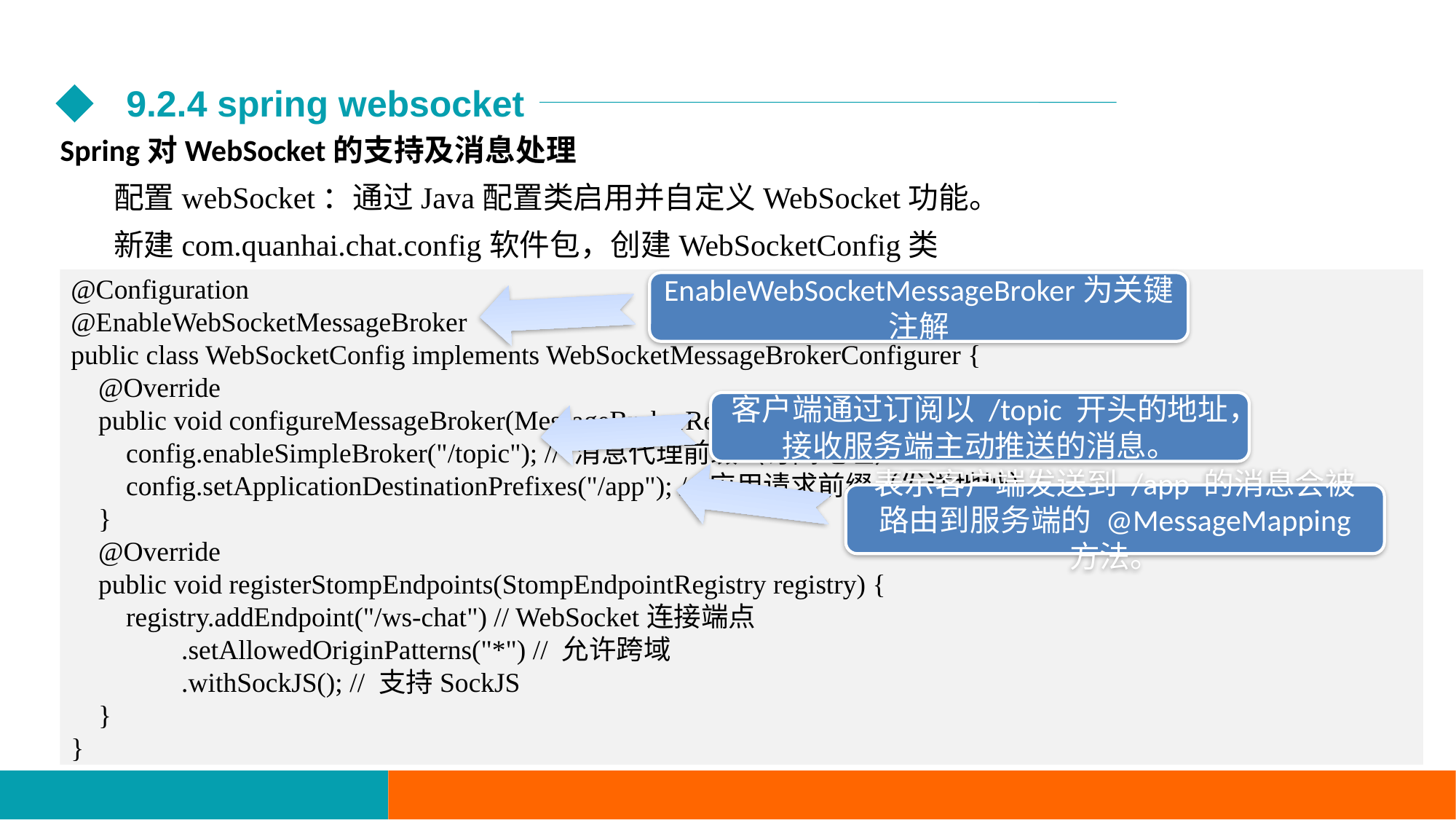

9.2.4 spring websocket
Spring对WebSocket的支持及消息处理

配置webSocket：通过Java配置类启用并自定义WebSocket功能。
新建com.quanhai.chat.config软件包，创建WebSocketConfig类

@Configuration
@EnableWebSocketMessageBroker
public class WebSocketConfig implements WebSocketMessageBrokerConfigurer {
    @Override
    public void configureMessageBroker(MessageBrokerRegistry config) {
        config.enableSimpleBroker("/topic"); // 消息代理前缀（订阅地址）
        config.setApplicationDestinationPrefixes("/app"); // 应用请求前缀（发送地址）
    }
    @Override
    public void registerStompEndpoints(StompEndpointRegistry registry) {
        registry.addEndpoint("/ws-chat") // WebSocket连接端点
                .setAllowedOriginPatterns("*") // 允许跨域
                .withSockJS(); // 支持SockJS
    }
}
EnableWebSocketMessageBroker为关键注解

客户端通过订阅以 /topic 开头的地址，接收服务端主动推送的消息。

表示客户端发送到 /app 的消息会被路由到服务端的 @MessageMapping 方法。